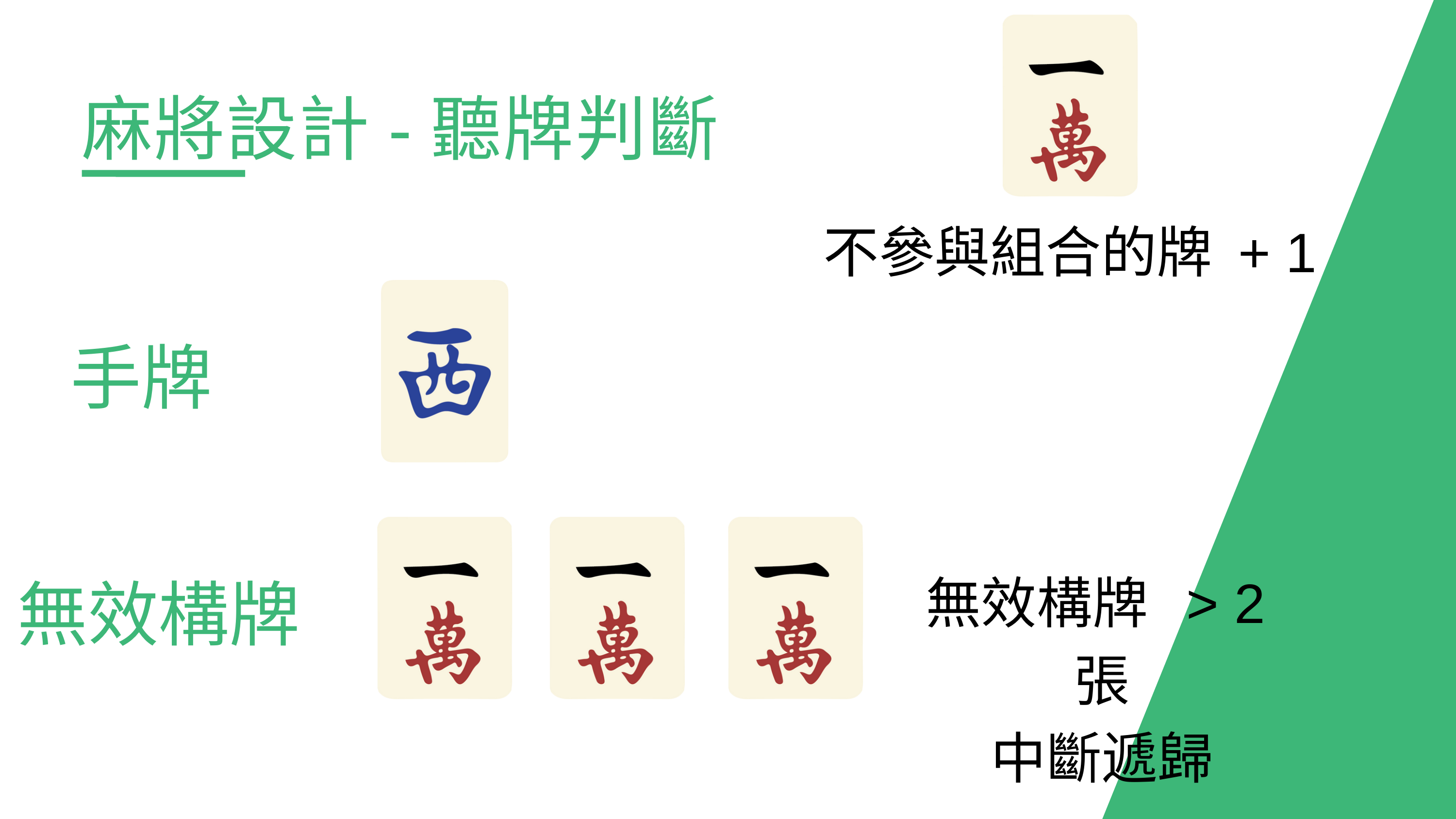

麻將設計-聽牌判斷

不參與組合的牌 + 1

手牌

無效構牌
無效構牌  > 2張
中斷遞歸